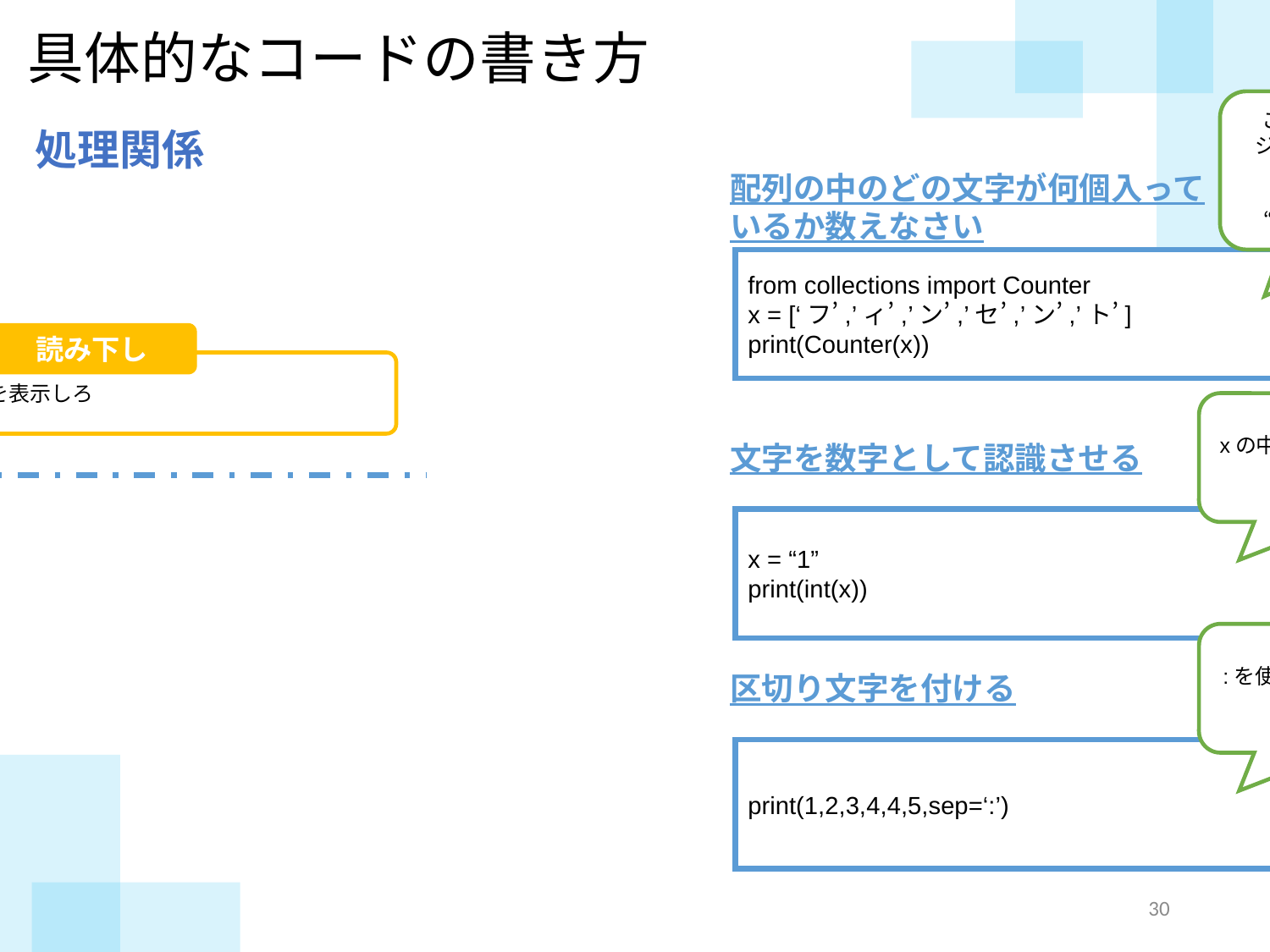

具体的なコードの書き方
処理関係
ここではCollectionsというモジュールのCounterを使います

xに入っている文字の中に
“ス”が何個あるか数えなさい
配列の中のどの文字が何個入っているか数えなさい
from collections import Counter
x = [‘フ’,’ィ’,’ン’,’セ’,’ン’,’ト’]
print(Counter(x))
読み下し
10 + 5という文字を表示しろ
xの中の文字を数字として表示しなさい
文字を数字として認識させる
x = “1”
print(int(x))
:を使って区切って表示しなさい
区切り文字を付ける
print(1,2,3,4,4,5,sep=‘:’)
30